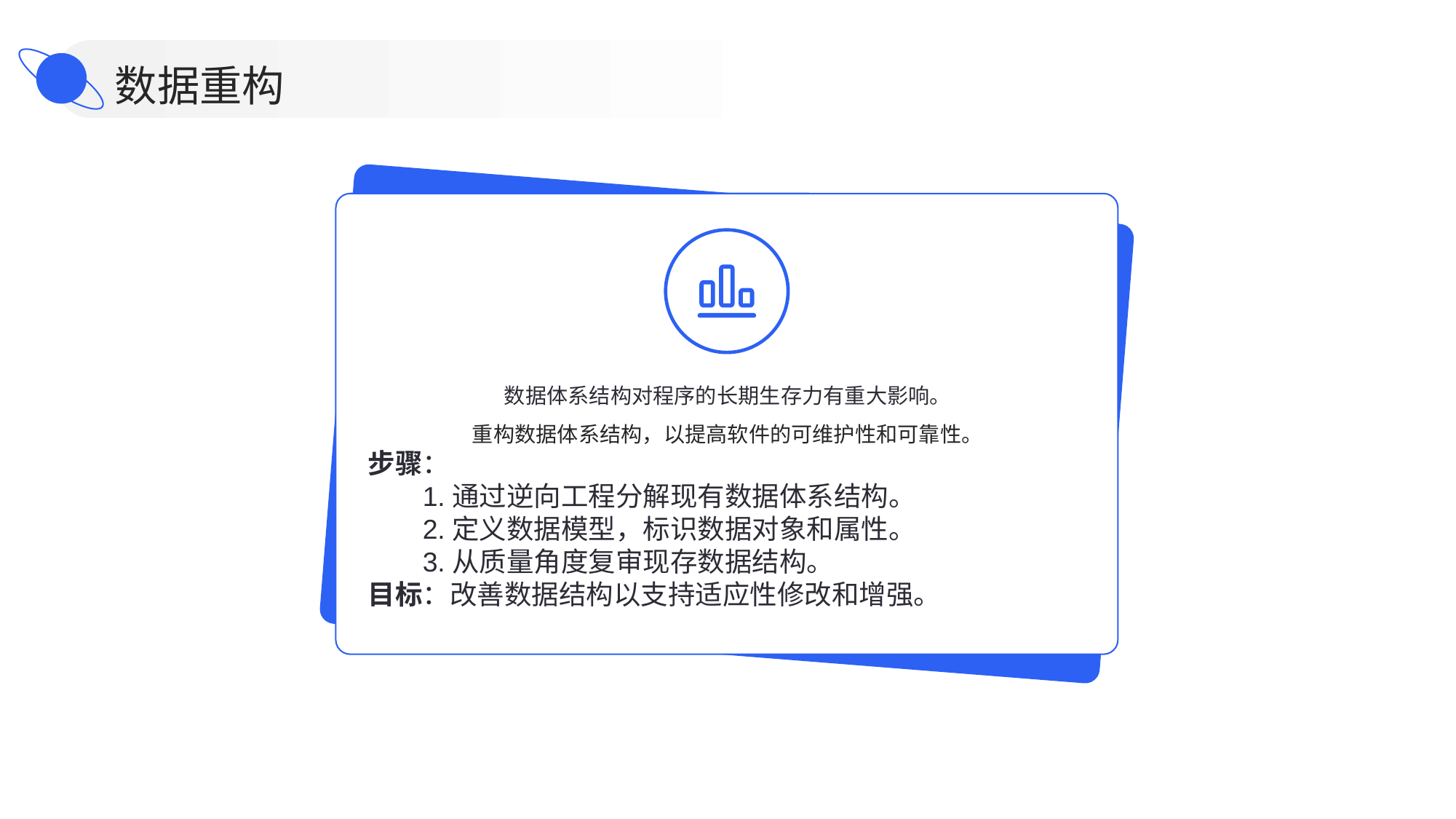

数据重构

数据体系结构对程序的长期生存力有重大影响。
重构数据体系结构，以提高软件的可维护性和可靠性。
步骤：
1.通过逆向工程分解现有数据体系结构。
2.定义数据模型，标识数据对象和属性。
3.从质量角度复审现存数据结构。
目标：改善数据结构以支持适应性修改和增强。